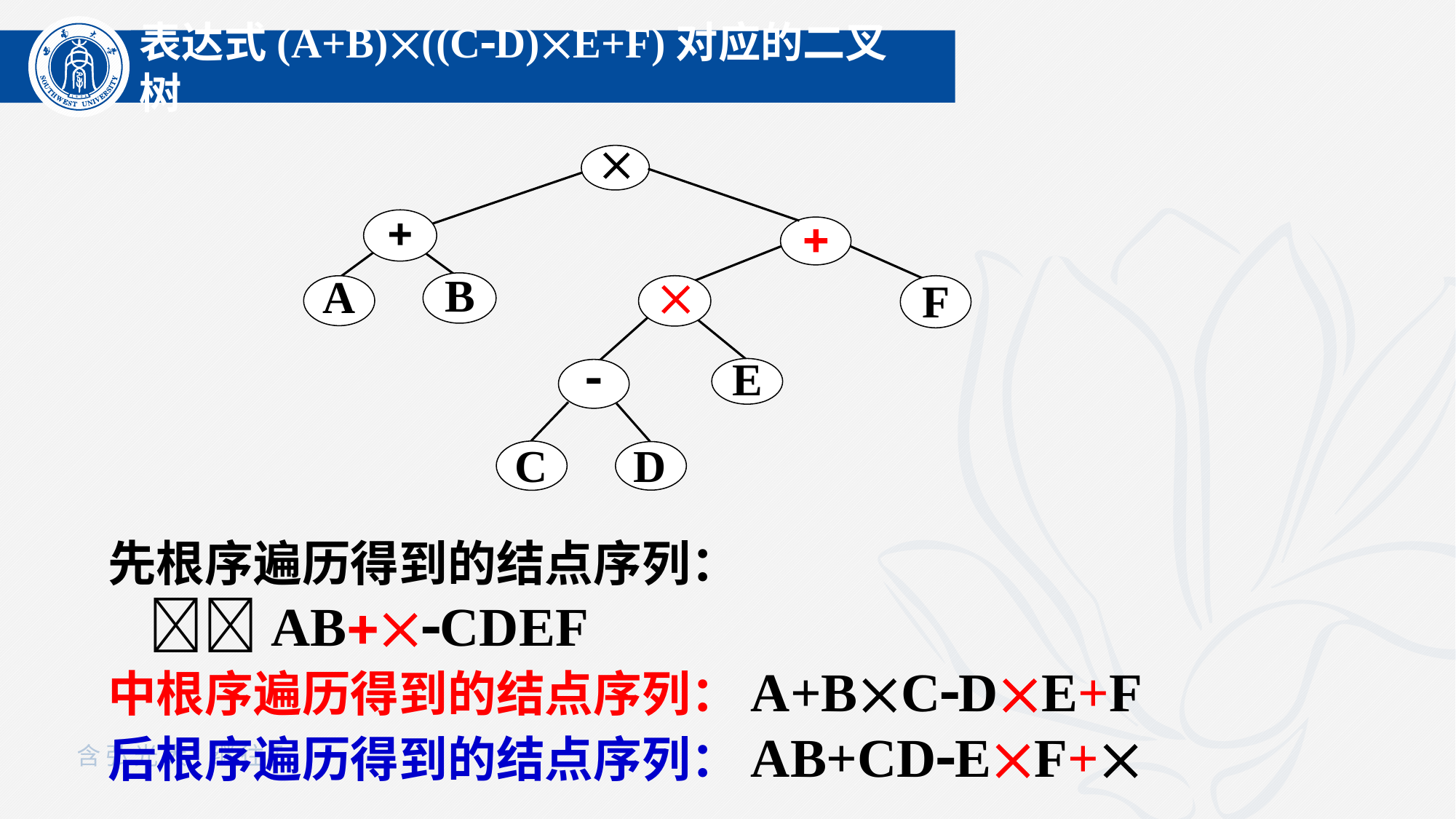

表达式(A+B)×((C−D)×E+F)对应的二叉树

×

+
+

B
A
F
×

E
−

C
D
先根序遍历得到的结点序列：×+AB+×−CDEF
中根序遍历得到的结点序列：A+B×C−D×E+F
后根序遍历得到的结点序列：AB+CD−E×F+×